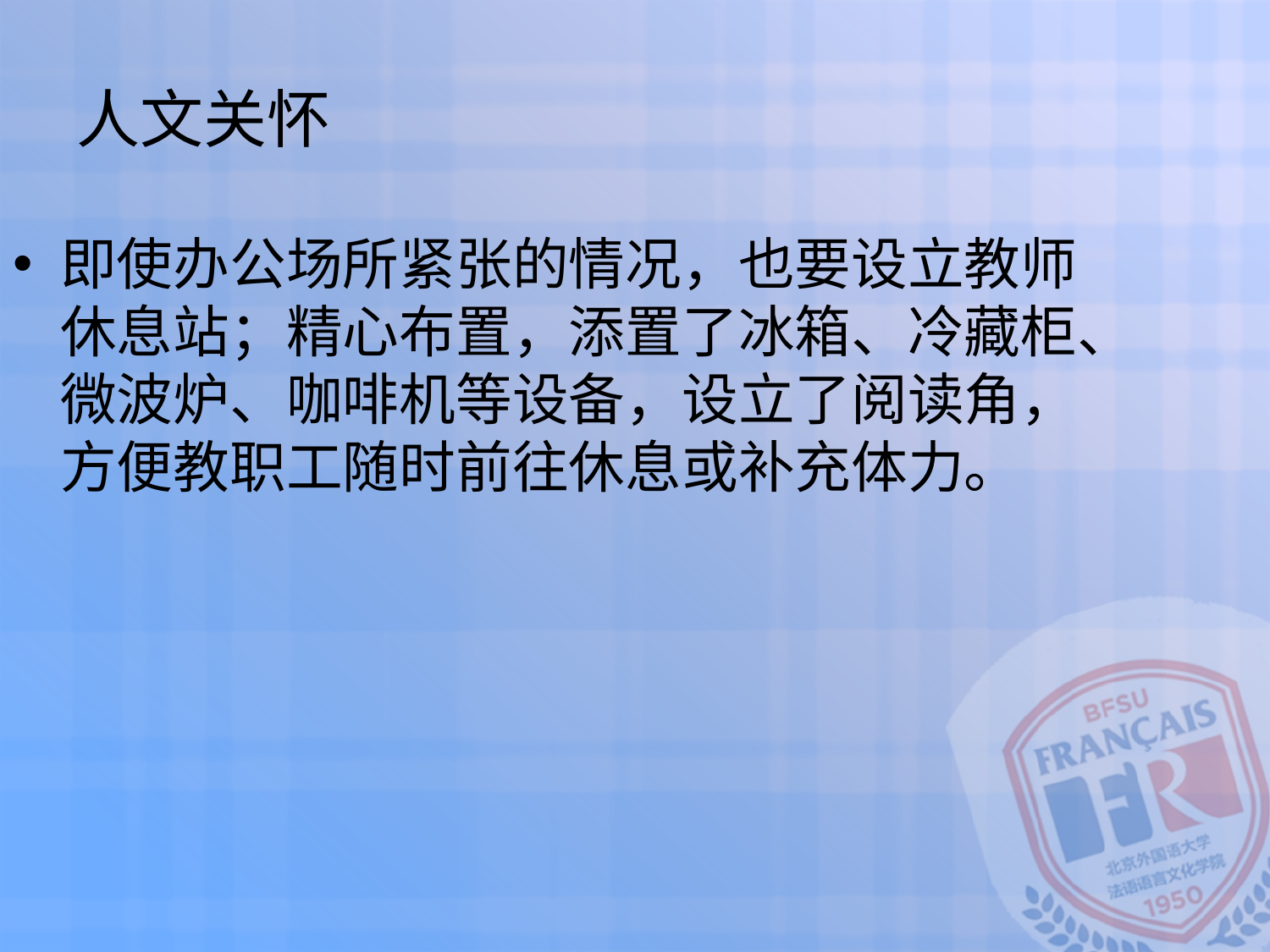

# 人文关怀
即使办公场所紧张的情况，也要设立教师休息站；精心布置，添置了冰箱、冷藏柜、微波炉、咖啡机等设备，设立了阅读角，方便教职工随时前往休息或补充体力。